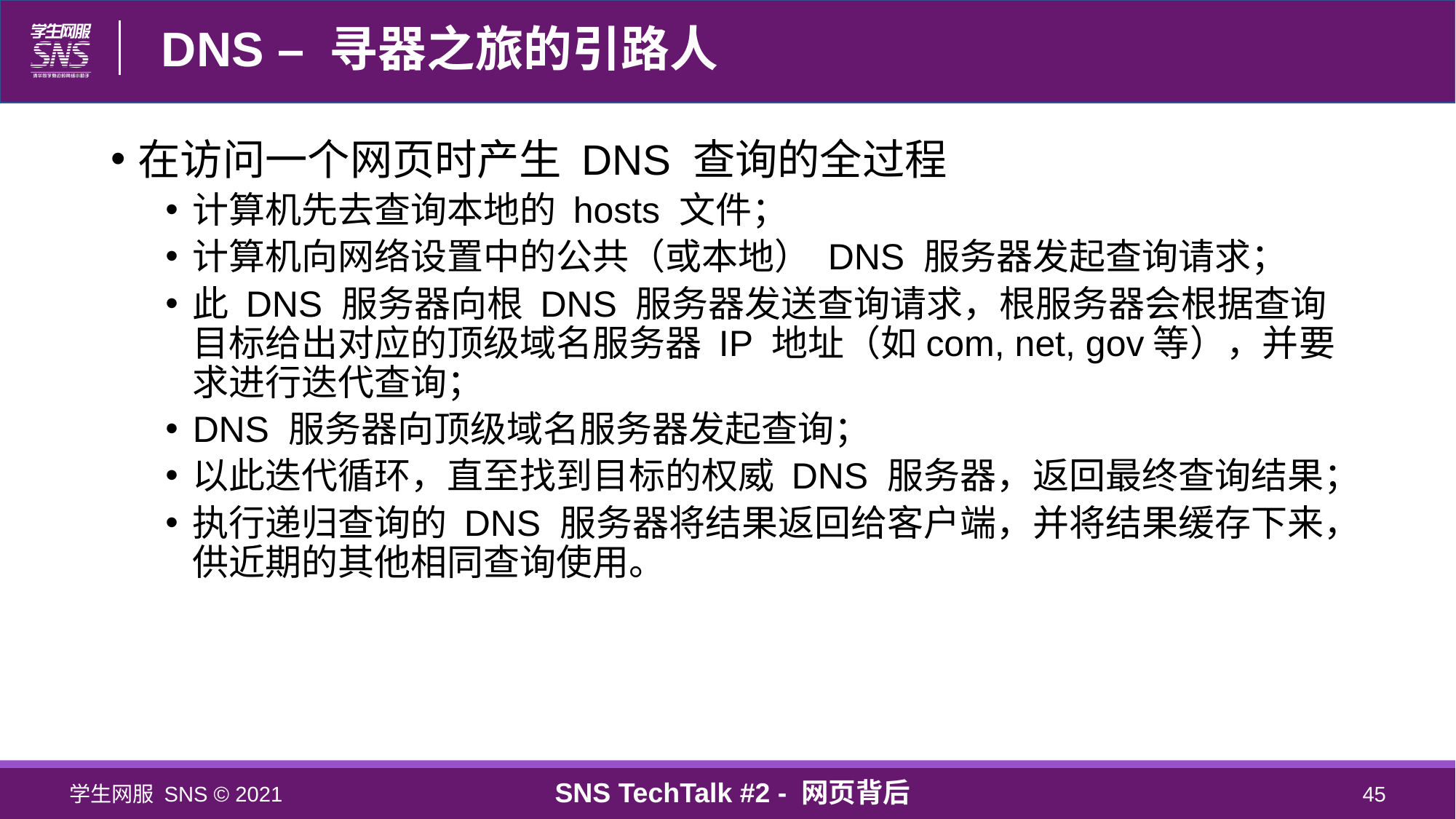

# DNS – 寻器之旅的引路人
在访问一个网页时产生 DNS 查询的全过程
计算机先去查询本地的 hosts 文件；
计算机向网络设置中的公共（或本地） DNS 服务器发起查询请求；
此 DNS 服务器向根 DNS 服务器发送查询请求，根服务器会根据查询目标给出对应的顶级域名服务器 IP 地址（如com, net, gov等），并要求进行迭代查询；
DNS 服务器向顶级域名服务器发起查询；
以此迭代循环，直至找到目标的权威 DNS 服务器，返回最终查询结果；
执行递归查询的 DNS 服务器将结果返回给客户端，并将结果缓存下来，供近期的其他相同查询使用。

学生网服 SNS © 2021
SNS TechTalk #2 - 网页背后
45